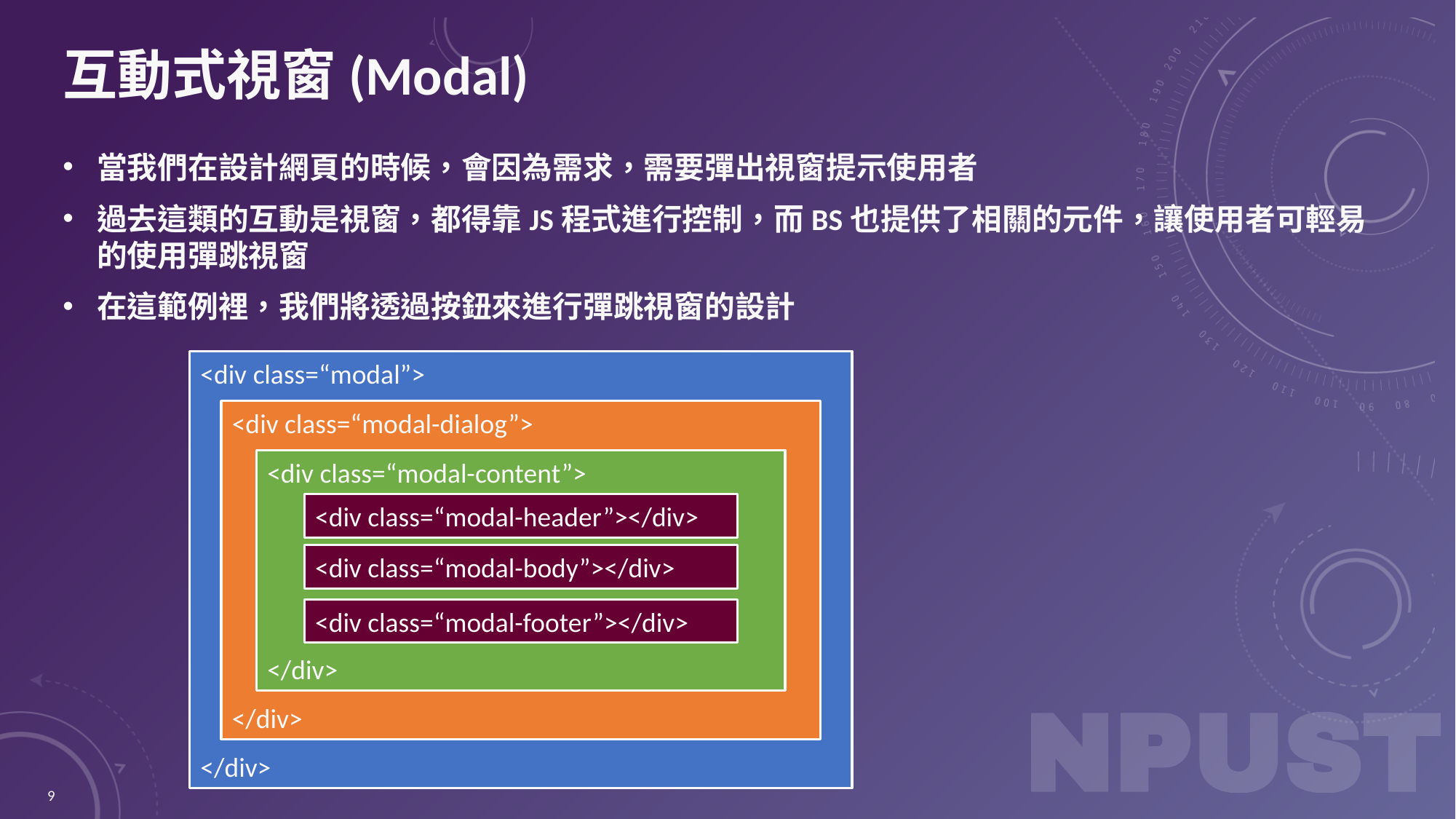

# 互動式視窗(Modal)
當我們在設計網頁的時候，會因為需求，需要彈出視窗提示使用者
過去這類的互動是視窗，都得靠JS程式進行控制，而BS也提供了相關的元件，讓使用者可輕易的使用彈跳視窗
在這範例裡，我們將透過按鈕來進行彈跳視窗的設計
<div class=“modal”>

</div>
<div class=“modal-dialog”>

</div>
<div class=“modal-content”>

</div>
<div class=“modal-header”></div>
<div class=“modal-body”></div>
<div class=“modal-footer”></div>
9